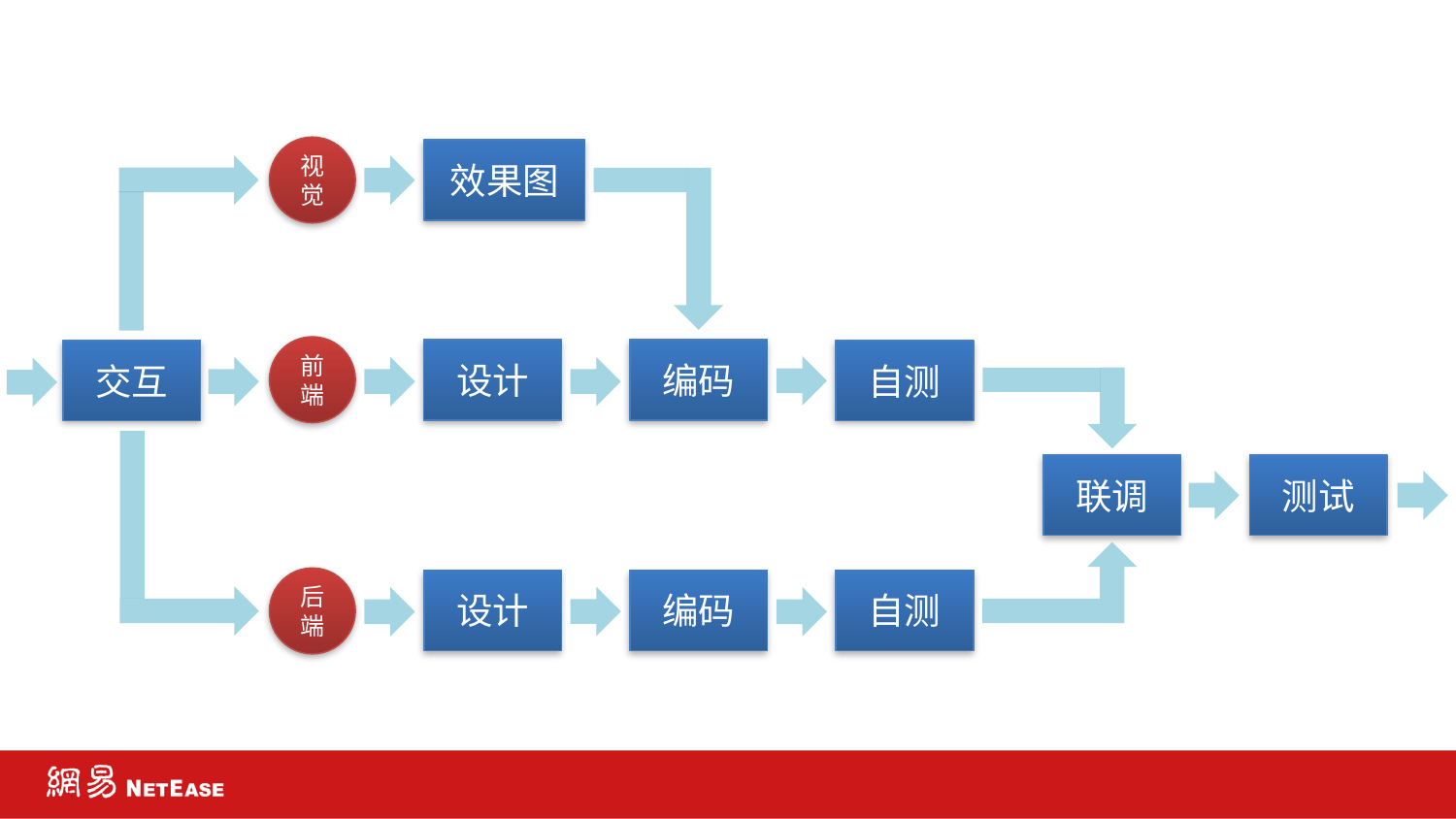

视觉
效果图

前端
设计
编码
交互
自测

联调
测试

后端
设计
编码
自测